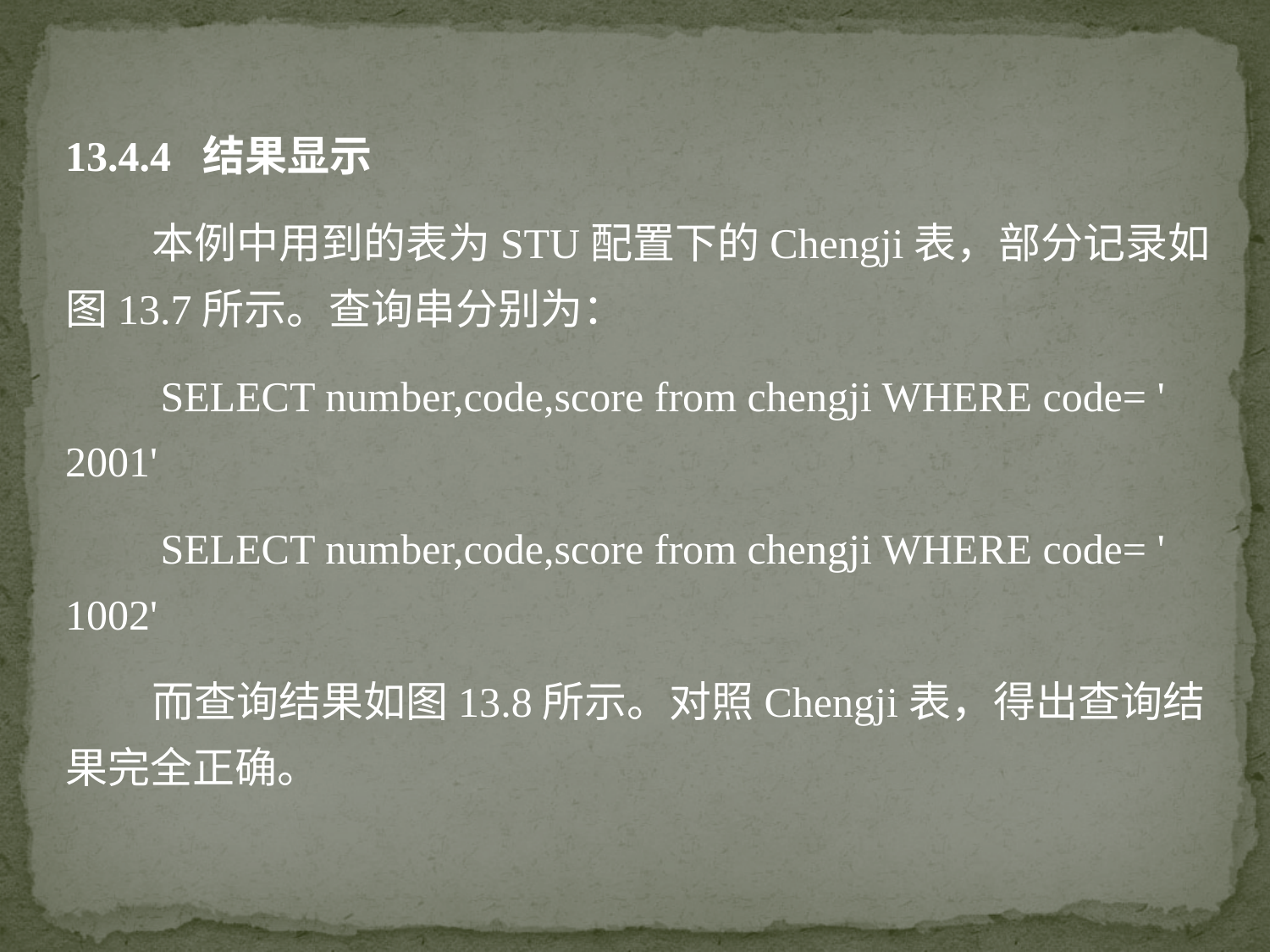

13.4.4  结果显示
        本例中用到的表为STU配置下的Chengji表，部分记录如图13.7所示。查询串分别为：
         SELECT number,code,score from chengji WHERE code= ' 2001'
         SELECT number,code,score from chengji WHERE code= ' 1002'
        而查询结果如图13.8所示。对照Chengji表，得出查询结果完全正确。